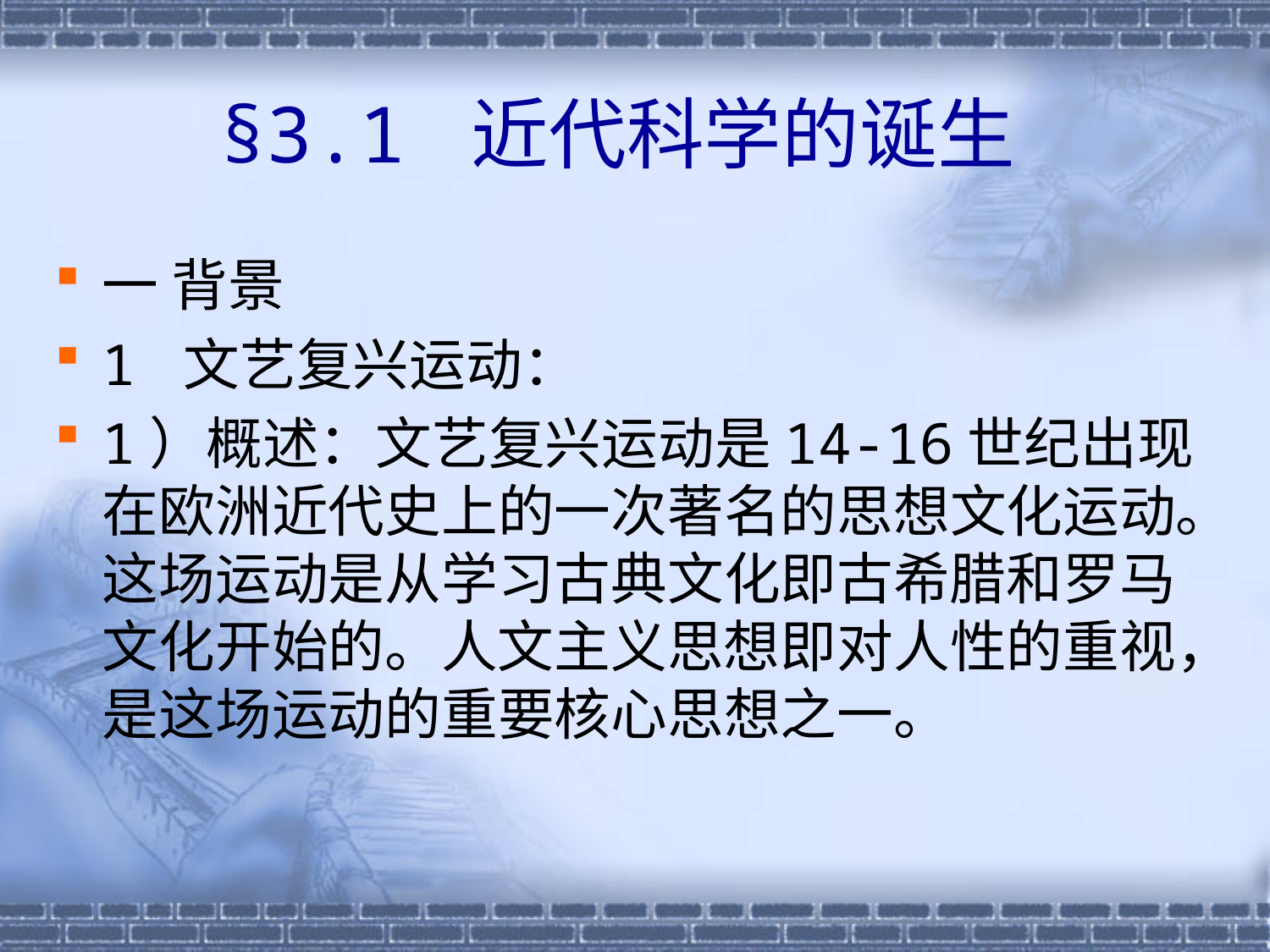

# §3.1 近代科学的诞生
一 背景
1 文艺复兴运动：
1）概述：文艺复兴运动是14-16世纪出现在欧洲近代史上的一次著名的思想文化运动。这场运动是从学习古典文化即古希腊和罗马文化开始的。人文主义思想即对人性的重视，是这场运动的重要核心思想之一。